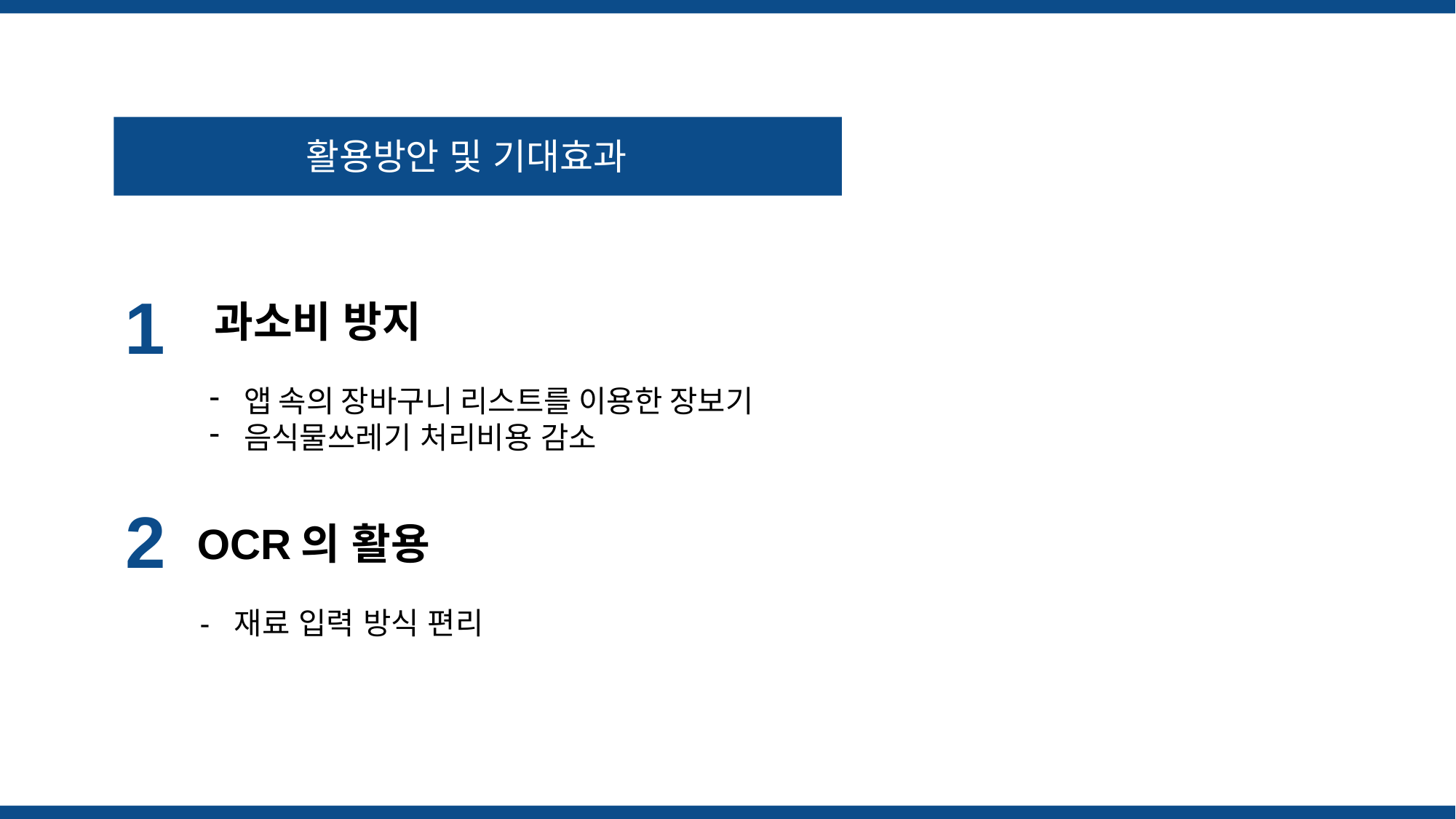

활용방안 및 기대효과
1
과소비 방지

앱 속의 장바구니 리스트를 이용한 장보기
음식물쓰레기 처리비용 감소

2
OCR의 활용
-  재료 입력 방식 편리